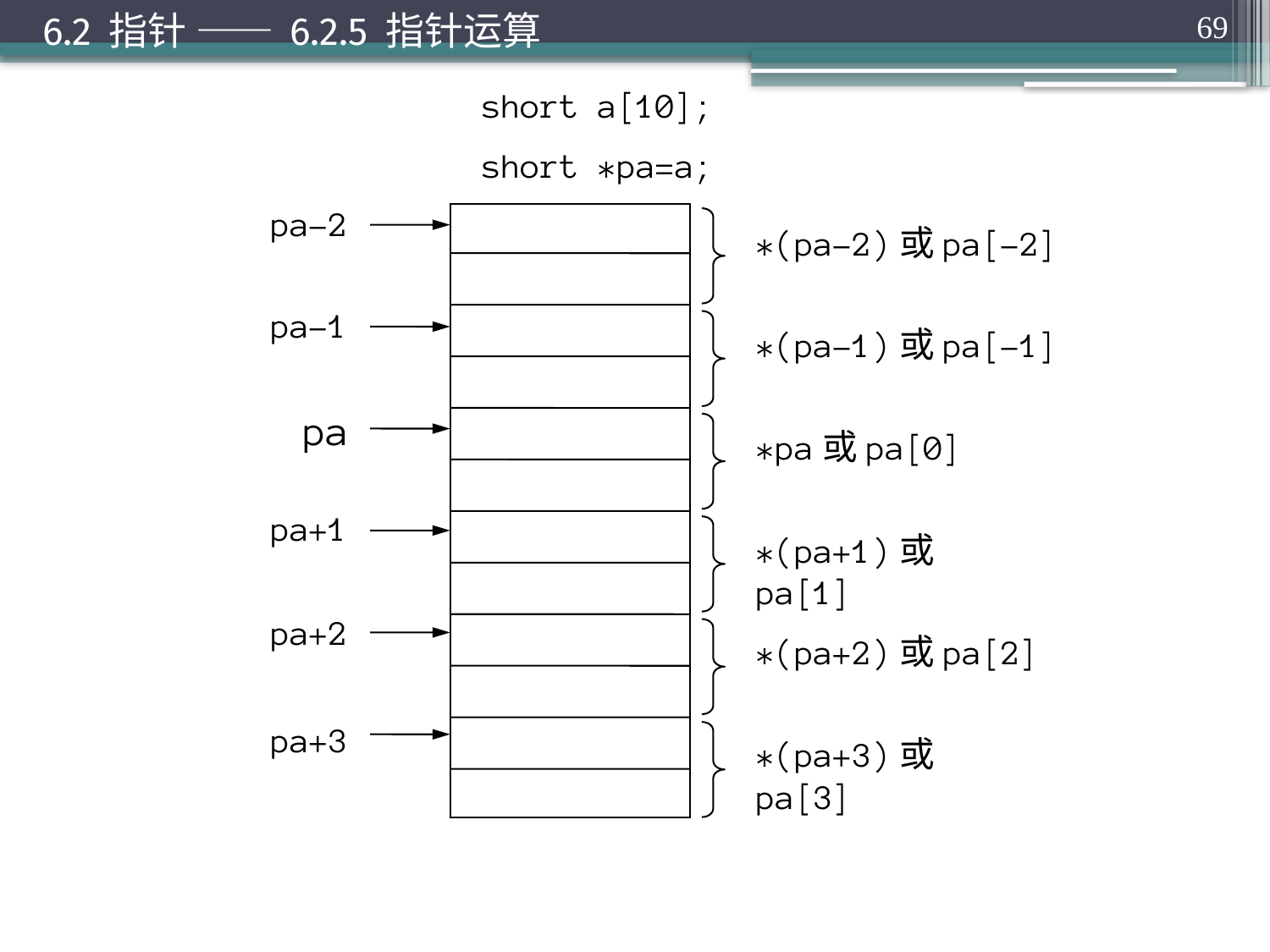

6.2 指针 —— 6.2.5 指针运算
69
short a[10];
short *pa=a;
pa-2

*(pa-2)或pa[-2]

pa-1

*(pa-1)或pa[-1]

*pa或pa[0]

pa+1

*(pa+1)或pa[1]

pa+2

*(pa+2)或pa[2]

pa+3

*(pa+3)或pa[3]

pa